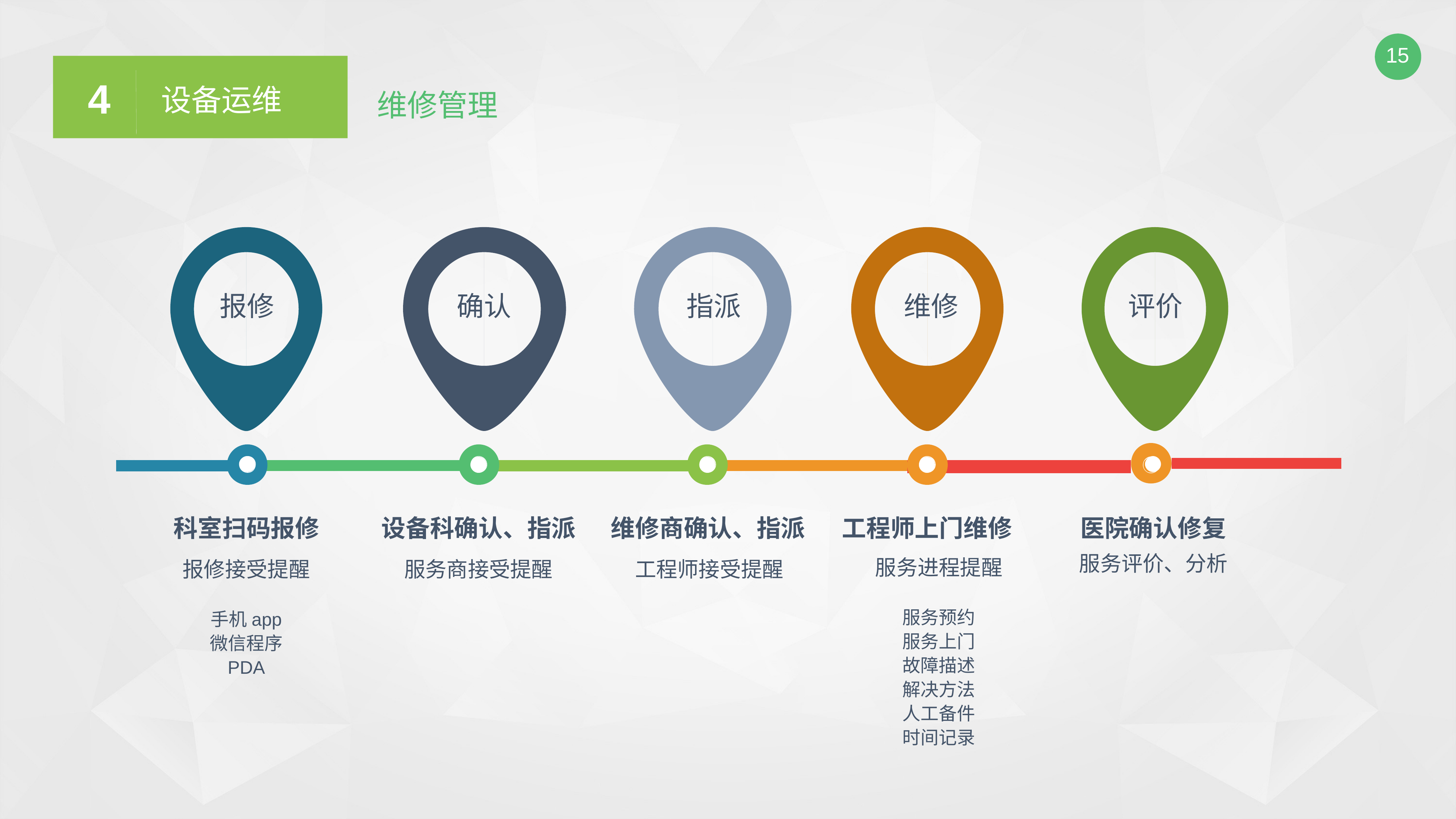

4
设备运维

维修管理

报修
确认
    指派
    维修
评价

科室扫码报修
设备科确认、指派
维修商确认、指派
工程师上门维修
医院确认修复
服务评价、分析
服务进程提醒

服务预约
服务上门
故障描述
解决方法
人工备件
时间记录
工程师接受提醒
报修接受提醒

手机app
微信程序
PDA
服务商接受提醒